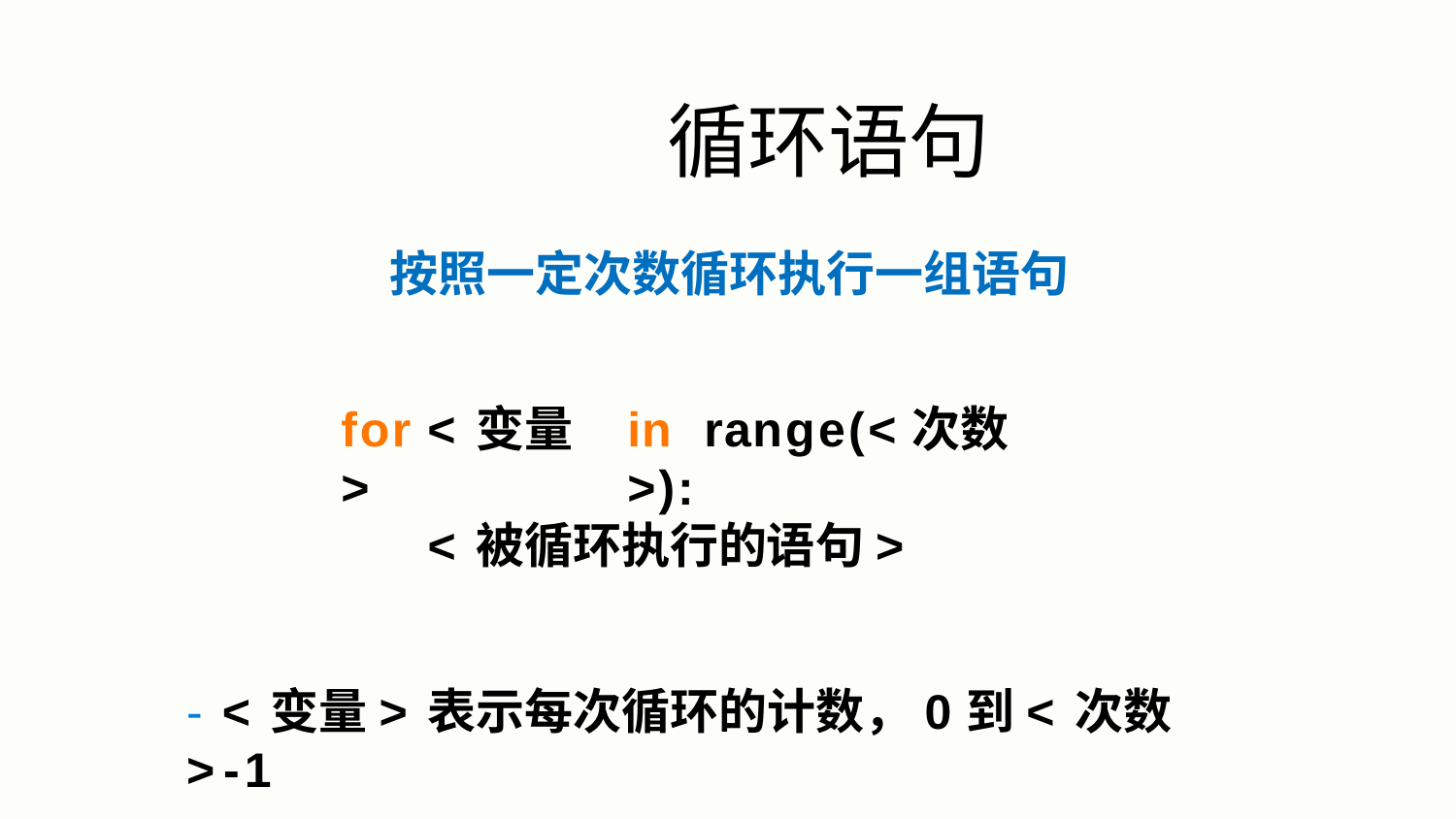

# 循环语句
按照一定次数循环执行一组语句
for <变量>
in	range(<次数>):
<被循环执行的语句>

- <变量>表示每次循环的计数，0到<次数>-1